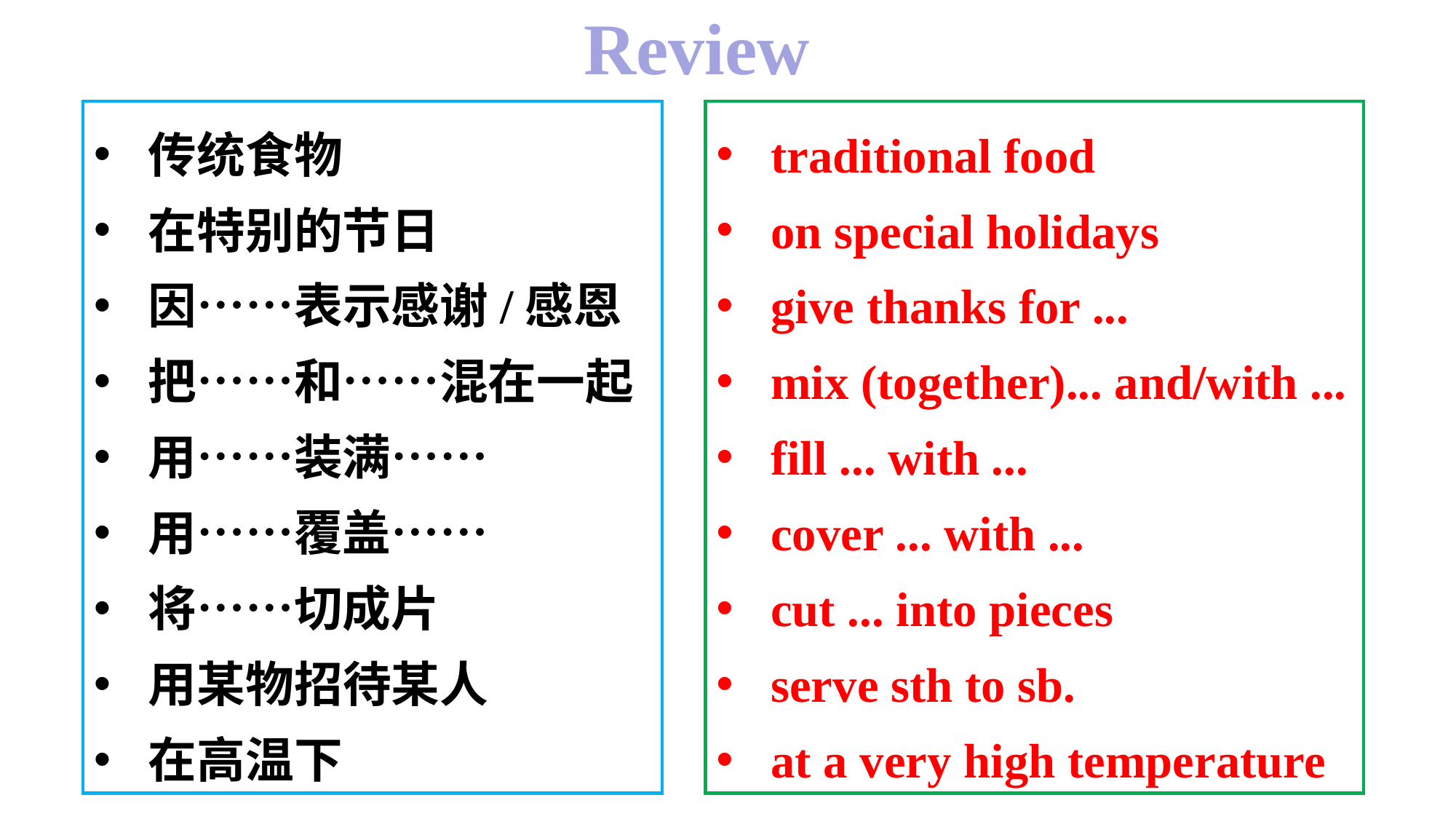

Review
传统食物
在特别的节日
因……表示感谢/感恩
把……和……混在一起
用……装满……
用……覆盖……
将……切成片
用某物招待某人
在高温下
traditional food
on special holidays
give thanks for ...
mix (together)... and/with ...
fill ... with ...
cover ... with ...
cut ... into pieces
serve sth to sb.
at a very high temperature